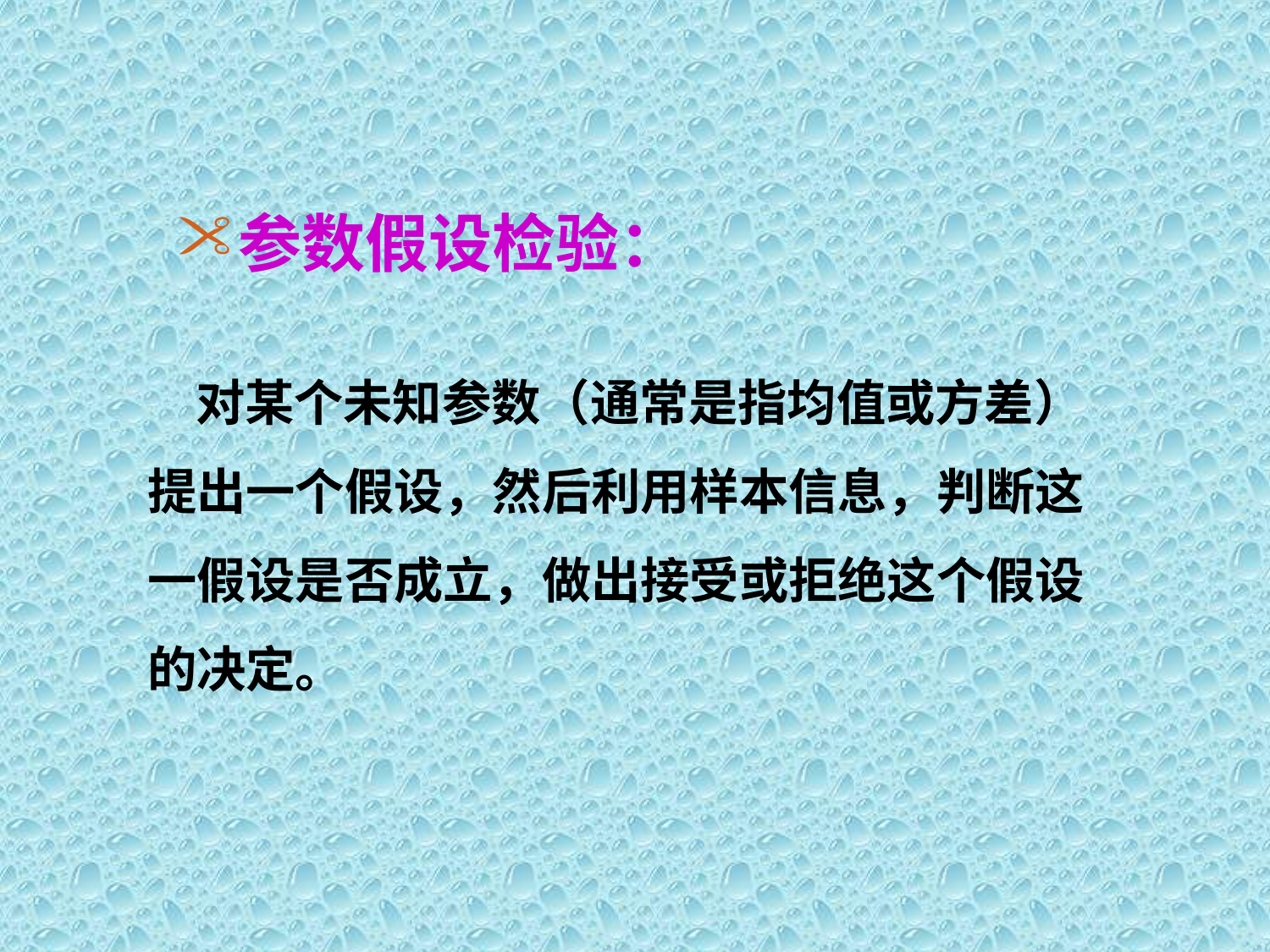

参数假设检验：

    对某个未知参数（通常是指均值或方差）提出一个假设，然后利用样本信息，判断这一假设是否成立，做出接受或拒绝这个假设的决定。